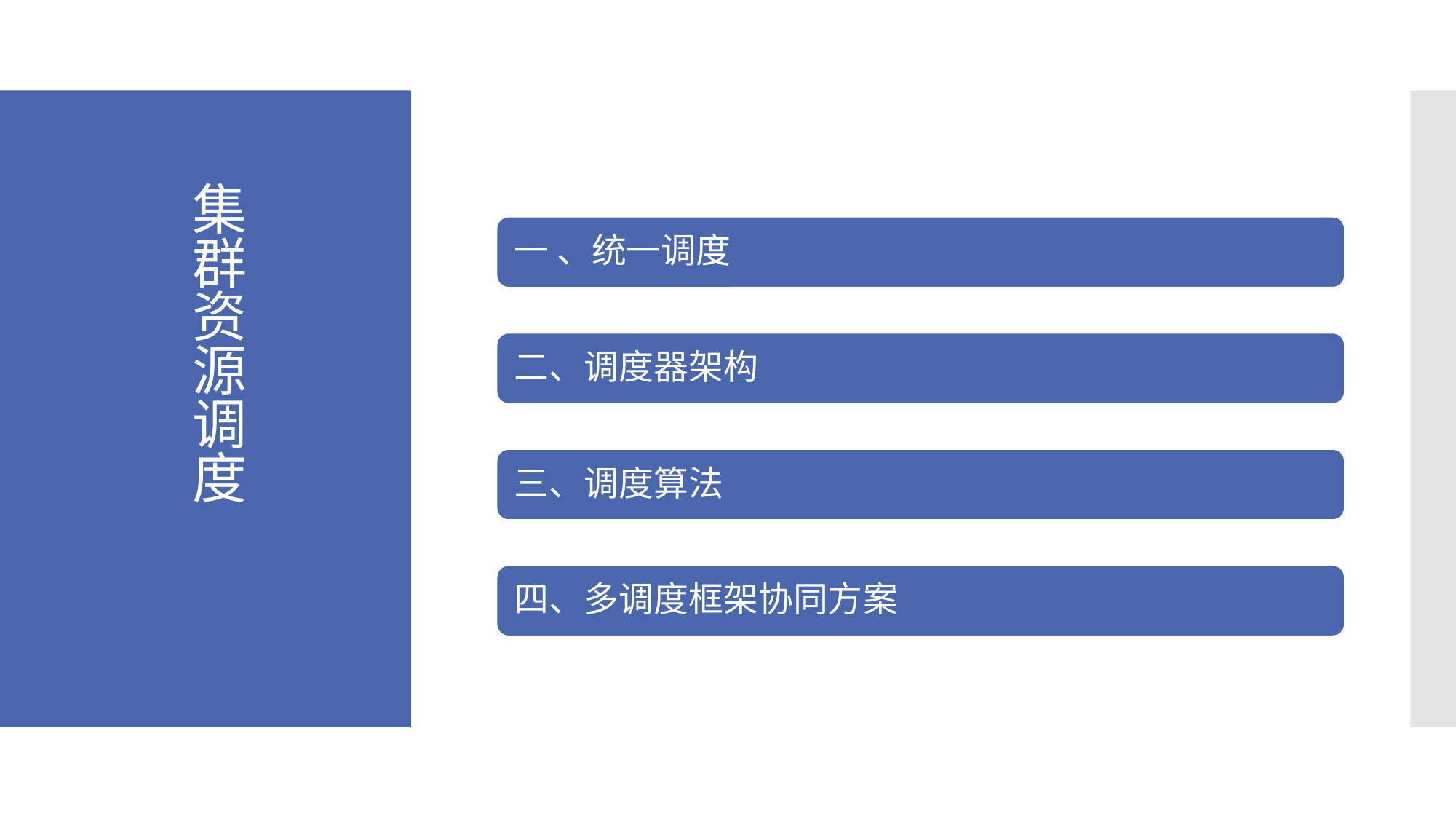

# 集群资源调度
一 、统一调度

二、调度器架构

三、调度算法

四、多调度框架协同方案